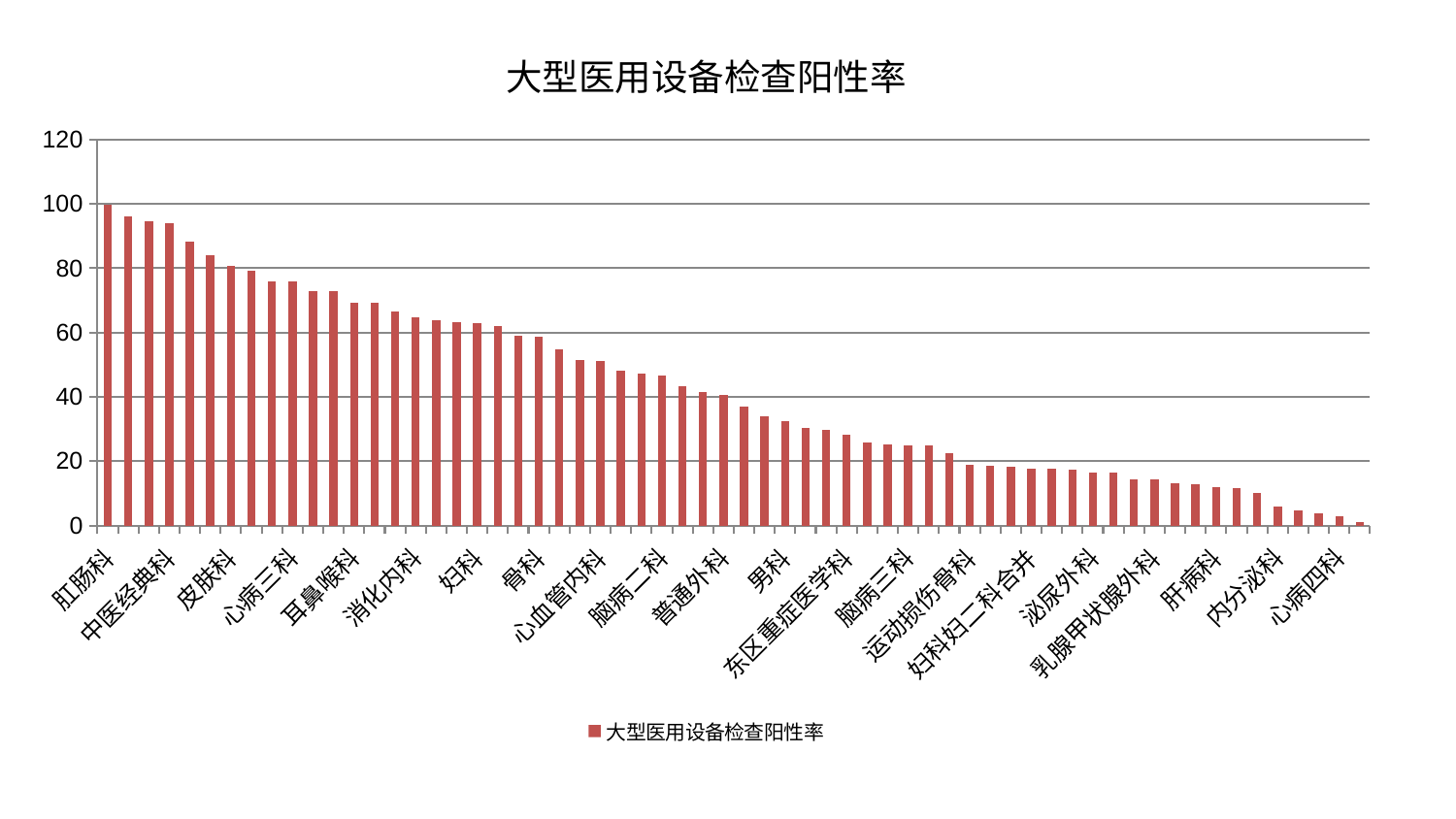

### Chart: 大型医用设备检查阳性率

| Category | 大型医用设备检查阳性率 |
|---|---|
| 肛肠科 | 99.89250845415518 |
| 脊柱骨科 | 95.99311641137001 |
| 推拿科 | 94.69306630685774 |
| 中医经典科 | 94.11196492023697 |
| 口腔科 | 88.33999174762096 |
| 显微骨科 | 84.01717705823827 |
| 皮肤科 | 80.80394939140567 |
| 关节骨科 | 79.22946729618397 |
| 心病一科 | 76.02730420364152 |
| 心病三科 | 75.79916393086239 |
| 风湿病科 | 73.01667262994116 |
| 产科 | 72.95936343664063 |
| 耳鼻喉科 | 69.25299720448595 |
| 肿瘤内科 | 69.12574629036223 |
| 妇二科 | 66.47961412386275 |
| 消化内科 | 64.88136022824027 |
| 治未病中心 | 63.7010065613556 |
| 美容皮肤科 | 63.09618543081261 |
| 妇科 | 62.873225422455235 |
| 身心医学科 | 61.93883380423981 |
| 呼吸内科 | 59.11416698134055 |
| 骨科 | 58.68581167482076 |
| 胸外科 | 54.700223171991254 |
| 肾病科 | 51.47193542003794 |
| 心血管内科 | 51.126763365356176 |
| 微创骨科 | 48.23613432586895 |
| 肾脏内科 | 47.10477287333346 |
| 脑病二科 | 46.650910647252665 |
| 小儿推拿科 | 43.42220447044105 |
| 神经外科 | 41.52089042753229 |
| 普通外科 | 40.689542222064375 |
| 创伤骨科 | 36.857746711135555 |
| 综合内科 | 34.08539930828552 |
| 男科 | 32.56518302904043 |
| 针灸科 | 30.394418166790803 |
| 神经内科 | 29.810991507374297 |
| 东区重症医学科 | 28.193748904303572 |
| 康复科 | 25.752764747674405 |
| 心病二科 | 25.187579829938066 |
| 脑病三科 | 24.935904361656803 |
| 血液科 | 24.82695551537162 |
| 眼科 | 22.416254420610638 |
| 运动损伤骨科 | 18.807744793727068 |
| 脑病一科 | 18.616572783084994 |
| 儿科 | 18.126260754151424 |
| 妇科妇二科合并 | 17.585364896417378 |
| 老年医学科 | 17.538436115686796 |
| 西区重症医学科 | 17.244541709296236 |
| 泌尿外科 | 16.470663154627108 |
| 脾胃科消化科合并 | 16.314367356034932 |
| 周围血管科 | 14.24254139930763 |
| 乳腺甲状腺外科 | 14.217201990451978 |
| 东区肾病科 | 12.992619571081132 |
| 小儿骨科 | 12.928877515964743 |
| 肝病科 | 12.027506332379057 |
| 中医外治中心 | 11.763967988110412 |
| 肝胆外科 | 10.08941558956793 |
| 内分泌科 | 5.879642911486327 |
| 脾胃病科 | 4.533535866561178 |
| 重症医学科 | 3.754555078636579 |
| 心病四科 | 2.9329945503268062 |
| 医院 | 0.9486 |
173